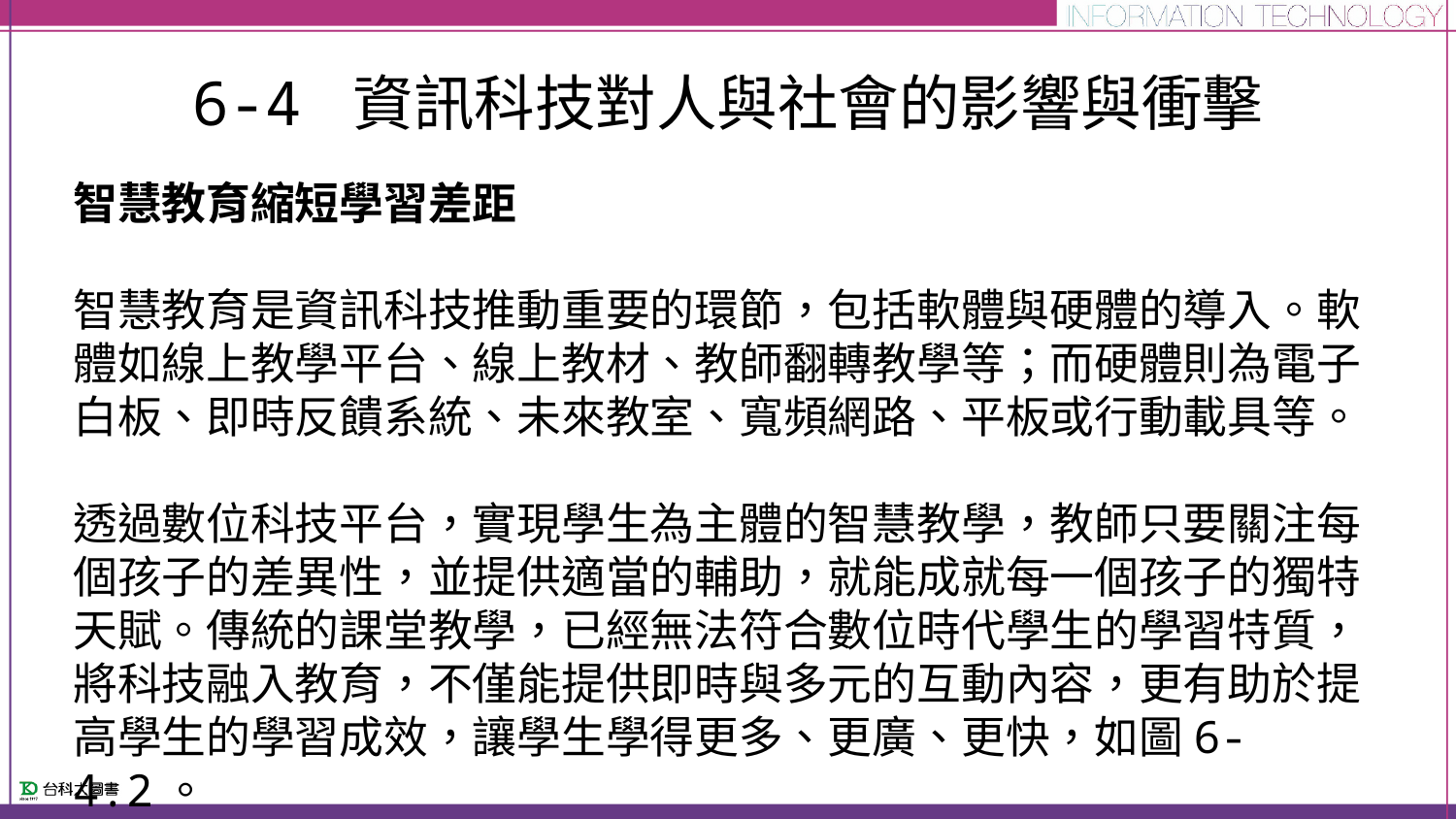

# 6-4 資訊科技對人與社會的影響與衝擊
智慧教育縮短學習差距

智慧教育是資訊科技推動重要的環節，包括軟體與硬體的導入。軟體如線上教學平台、線上教材、教師翻轉教學等；而硬體則為電子白板、即時反饋系統、未來教室、寬頻網路、平板或行動載具等。

透過數位科技平台，實現學生為主體的智慧教學，教師只要關注每個孩子的差異性，並提供適當的輔助，就能成就每一個孩子的獨特天賦。傳統的課堂教學，已經無法符合數位時代學生的學習特質，將科技融入教育，不僅能提供即時與多元的互動內容，更有助於提高學生的學習成效，讓學生學得更多、更廣、更快，如圖6-4.2。